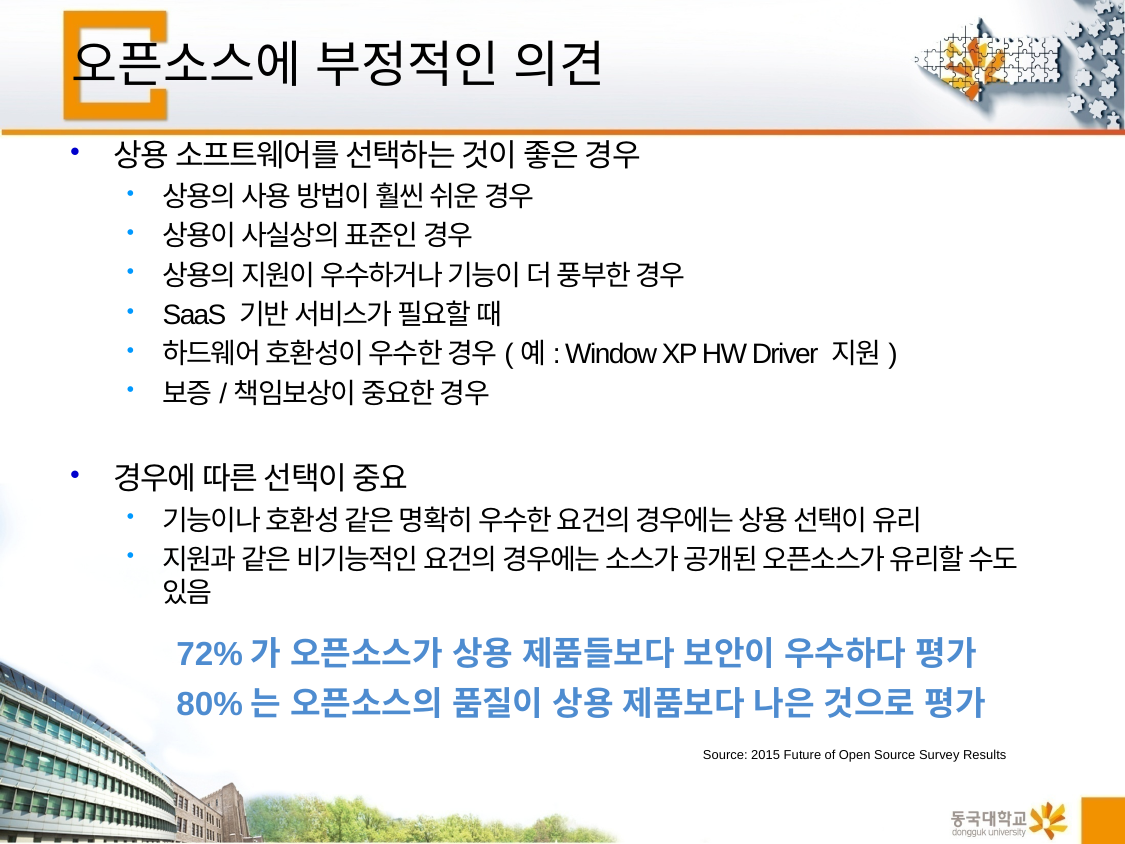

# 오픈소스에 부정적인 의견
상용 소프트웨어를 선택하는 것이 좋은 경우
상용의 사용 방법이 훨씬 쉬운 경우
상용이 사실상의 표준인 경우
상용의 지원이 우수하거나 기능이 더 풍부한 경우
SaaS 기반 서비스가 필요할 때
하드웨어 호환성이 우수한 경우(예: Window XP HW Driver 지원)
보증/책임보상이 중요한 경우

경우에 따른 선택이 중요
기능이나 호환성 같은 명확히 우수한 요건의 경우에는 상용 선택이 유리
지원과 같은 비기능적인 요건의 경우에는 소스가 공개된 오픈소스가 유리할 수도 있음

72%가 오픈소스가 상용 제품들보다 보안이 우수하다 평가
80%는 오픈소스의 품질이 상용 제품보다 나은 것으로 평가
Source: 2015 Future of Open Source Survey Results